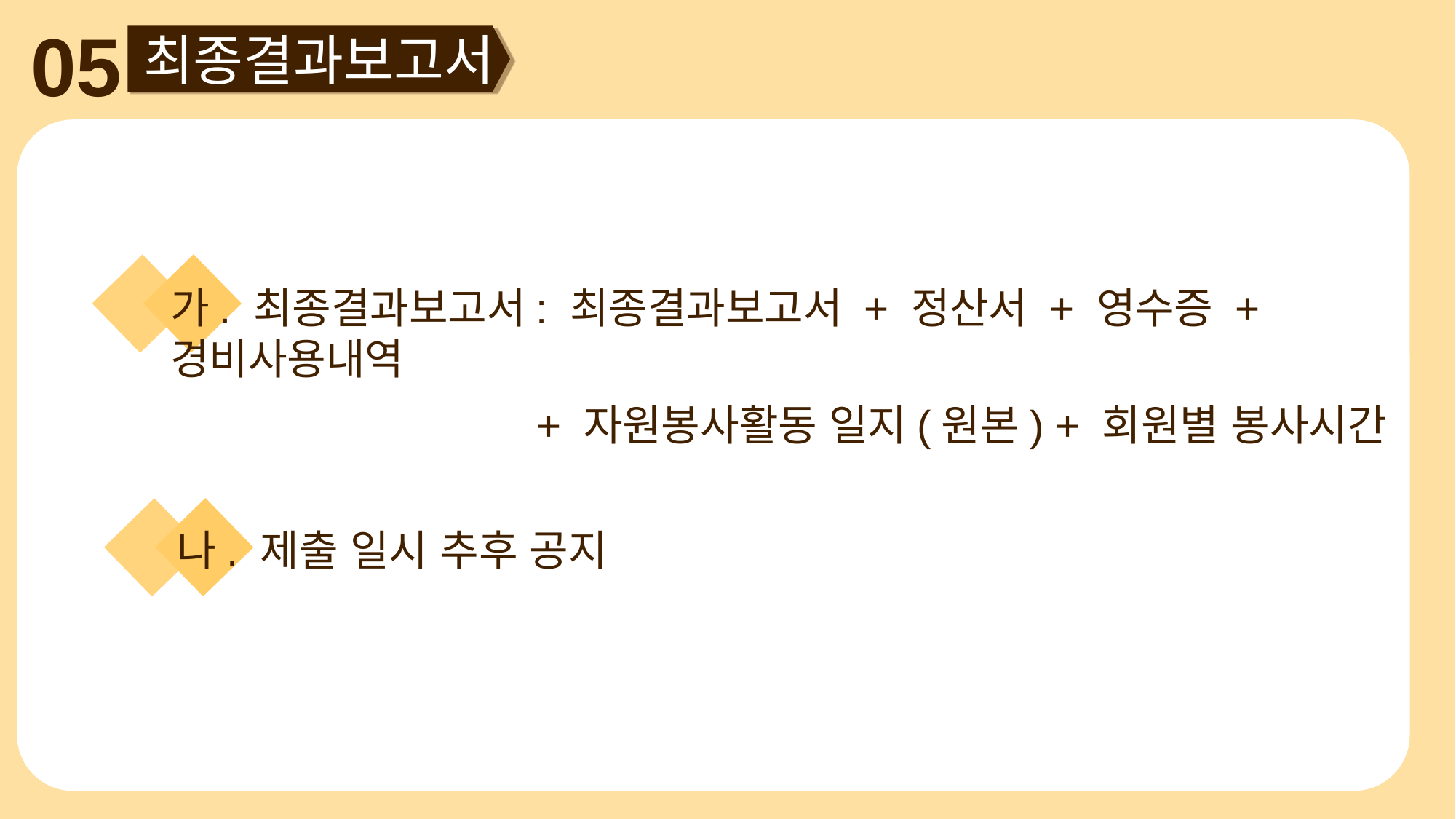

05
최종결과보고서

가. 최종결과보고서: 최종결과보고서 + 정산서 + 영수증 + 경비사용내역
                               + 자원봉사활동 일지(원본) + 회원별 봉사시간

나. 제출 일시 추후 공지